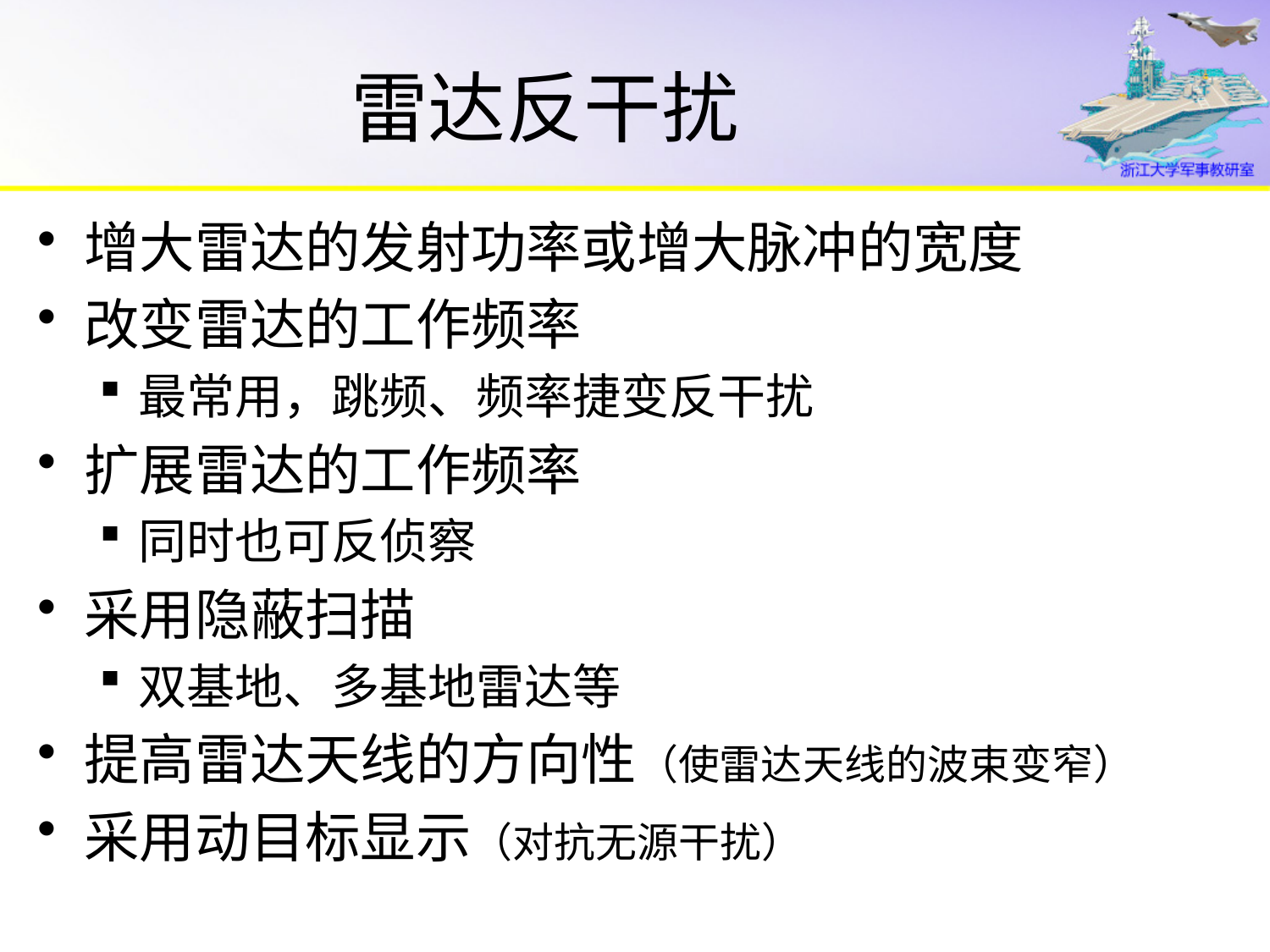

# 雷达反干扰
增大雷达的发射功率或增大脉冲的宽度
改变雷达的工作频率
最常用，跳频、频率捷变反干扰
扩展雷达的工作频率
同时也可反侦察
采用隐蔽扫描
双基地、多基地雷达等
提高雷达天线的方向性（使雷达天线的波束变窄）
采用动目标显示（对抗无源干扰）